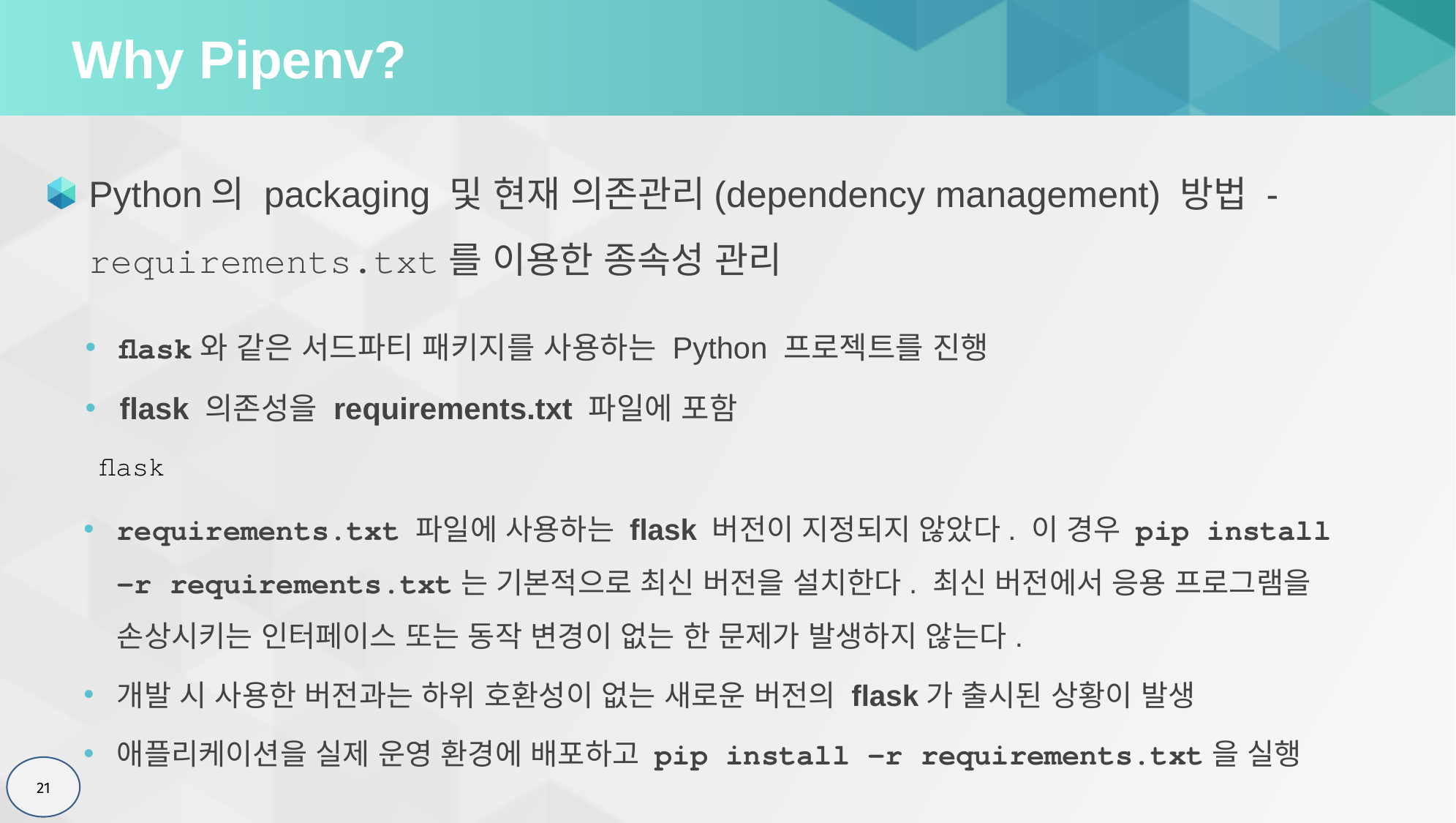

# Why Pipenv?
Python의 packaging 및 현재 의존관리(dependency management) 방법 - requirements.txt를 이용한 종속성 관리

flask와 같은 서드파티 패키지를 사용하는 Python 프로젝트를 진행
flask 의존성을 requirements.txt 파일에 포함
flask
requirements.txt 파일에 사용하는 flask 버전이 지정되지 않았다. 이 경우 pip install -r requirements.txt는 기본적으로 최신 버전을 설치한다. 최신 버전에서 응용 프로그램을 손상시키는 인터페이스 또는 동작 변경이 없는 한 문제가 발생하지 않는다.
개발 시 사용한 버전과는 하위 호환성이 없는 새로운 버전의 flask가 출시된 상황이 발생
애플리케이션을 실제 운영 환경에 배포하고 pip install -r requirements.txt을 실행